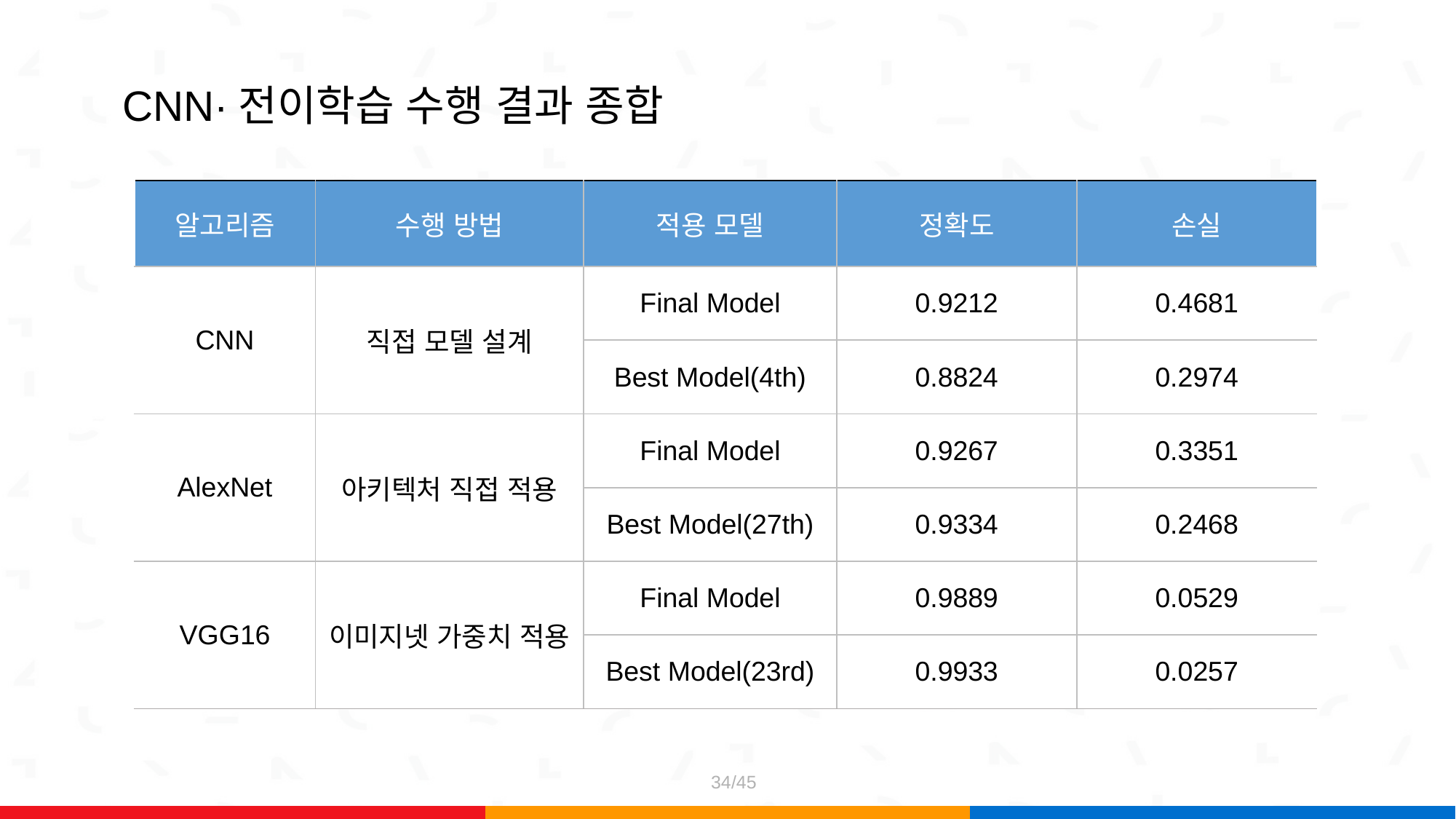

# CNN·전이학습 수행 결과 종합
| 알고리즘 | 수행 방법 | 적용 모델 | 정확도 | 손실 |
| --- | --- | --- | --- | --- |
| CNN | 직접 모델 설계 | Final Model | 0.9212 | 0.4681 |
|  |  | Best Model(4th) | 0.8824 | 0.2974 |
| AlexNet | 아키텍처 직접 적용 | Final Model | 0.9267 | 0.3351 |
|  |  | Best Model(27th) | 0.9334 | 0.2468 |
| VGG16 | 이미지넷 가중치 적용 | Final Model | 0.9889 | 0.0529 |
|  |  | Best Model(23rd) | 0.9933 | 0.0257 |
34/45